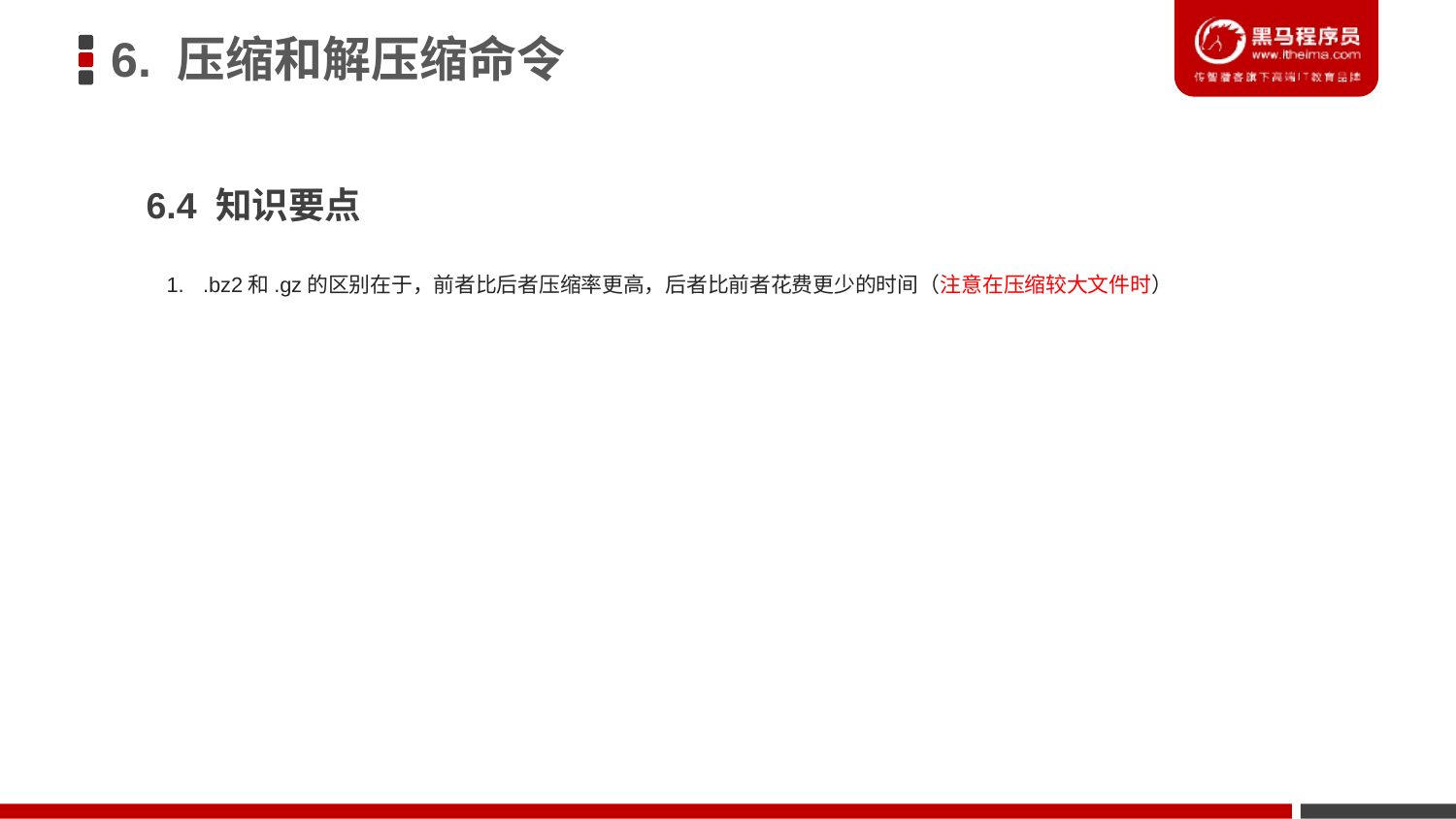

6. 压缩和解压缩命令
6.4 知识要点
.bz2和.gz的区别在于，前者比后者压缩率更高，后者比前者花费更少的时间（注意在压缩较大文件时）